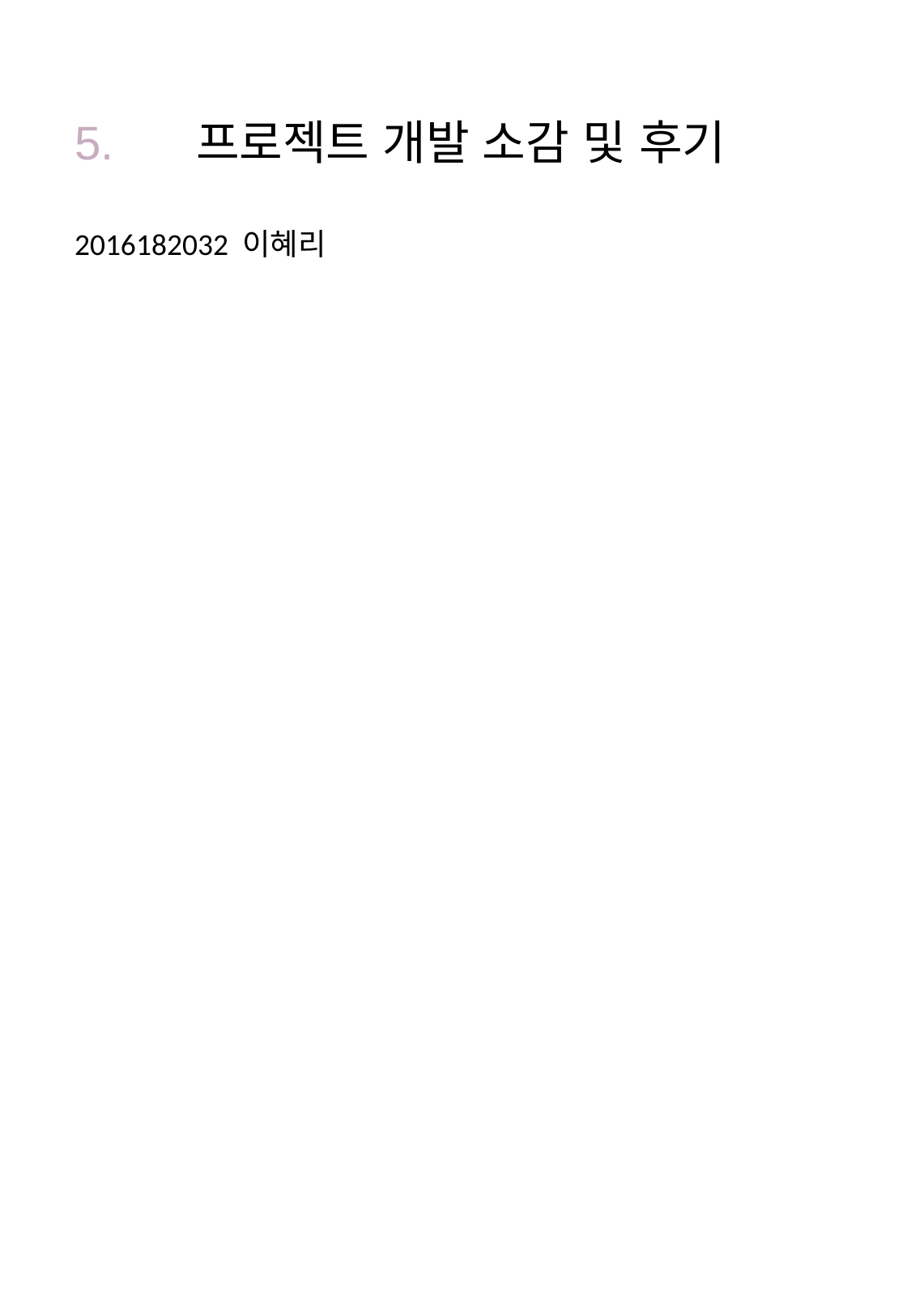

# 5.	프로젝트 개발 소감 및 후기
2016182032 이혜리